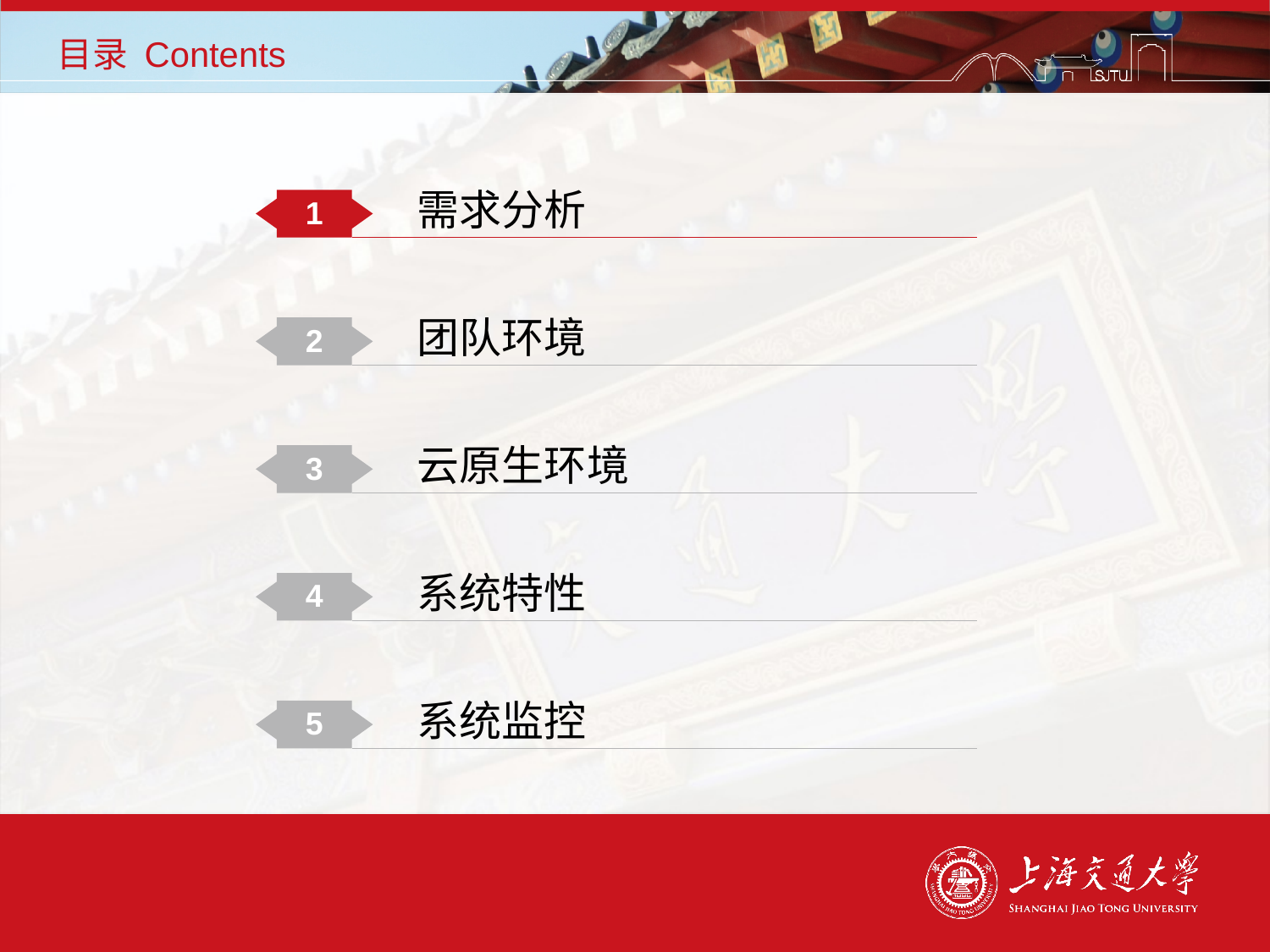

# 目录 Contents
需求分析
1

团队环境
2

云原生环境
3

系统特性
4

系统监控
5